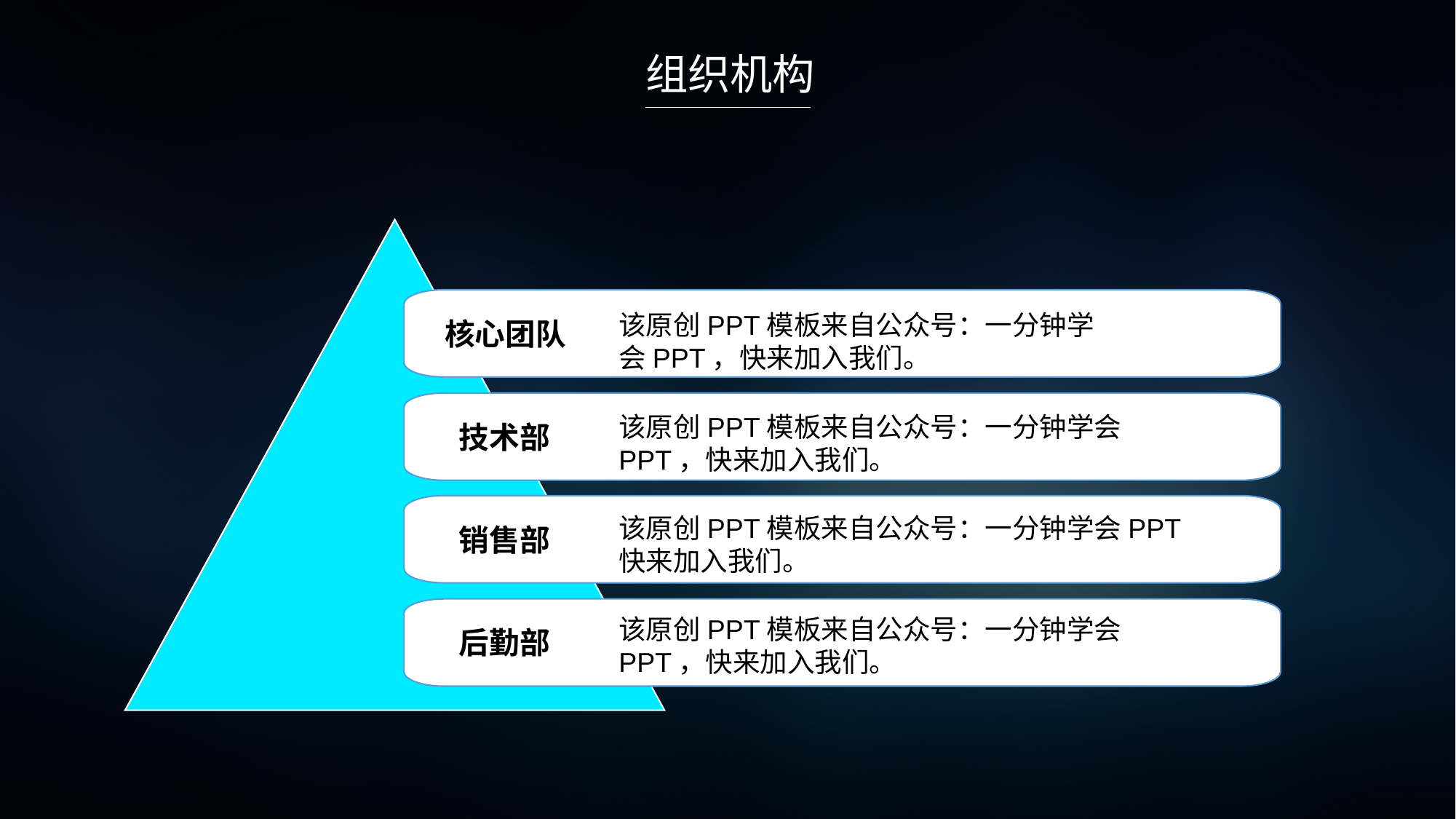

组织机构

该原创PPT模板来自公众号：一分钟学会PPT，快来加入我们。
核心团队

该原创PPT模板来自公众号：一分钟学会PPT，快来加入我们。
技术部

该原创PPT模板来自公众号：一分钟学会PPT
快来加入我们。
销售部

该原创PPT模板来自公众号：一分钟学会PPT，快来加入我们。
后勤部